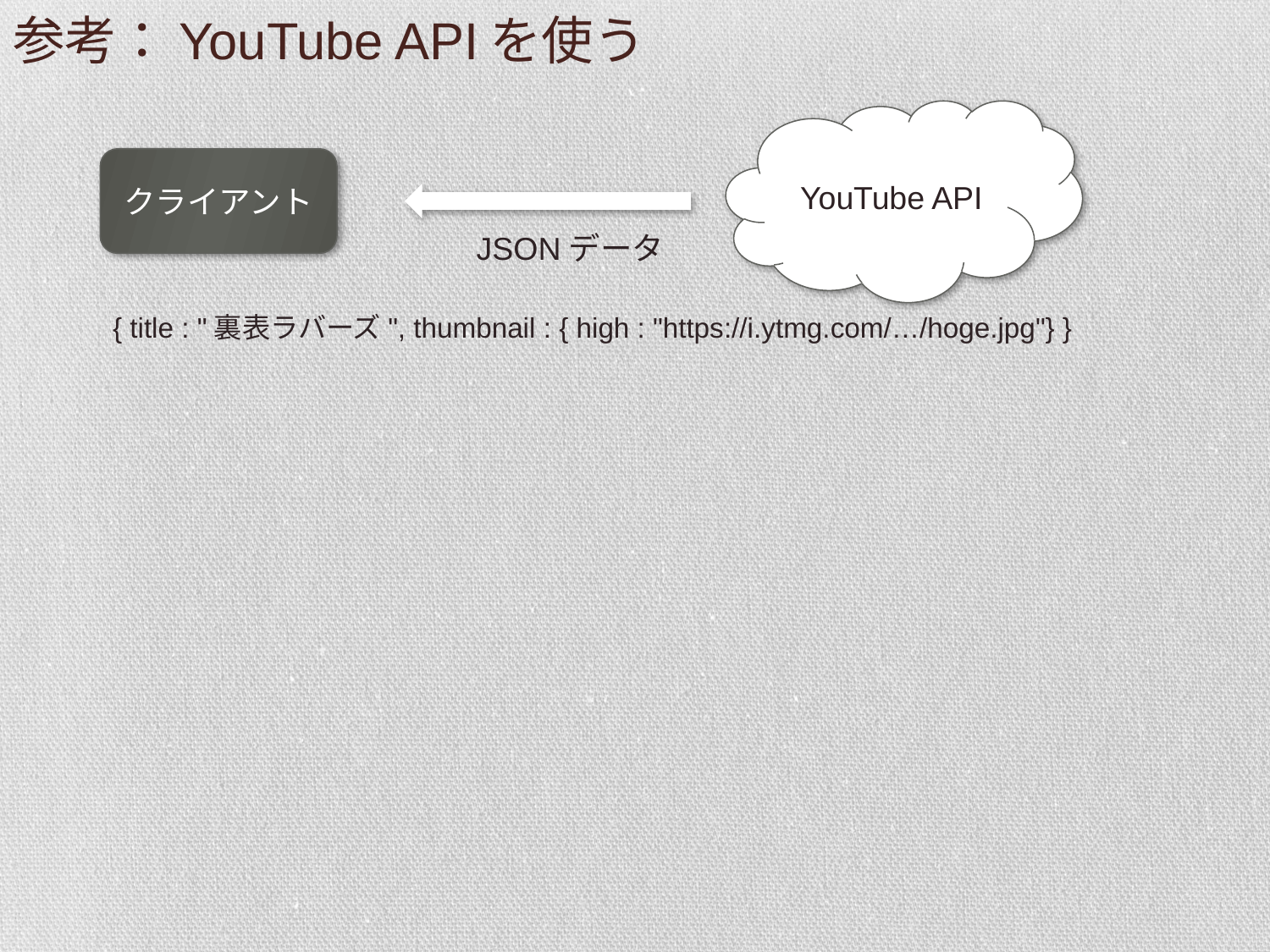

# 参考：YouTube APIを使う
YouTube API
クライアント

JSONデータ
{ title : "裏表ラバーズ", thumbnail : { high : "https://i.ytmg.com/…/hoge.jpg"} }